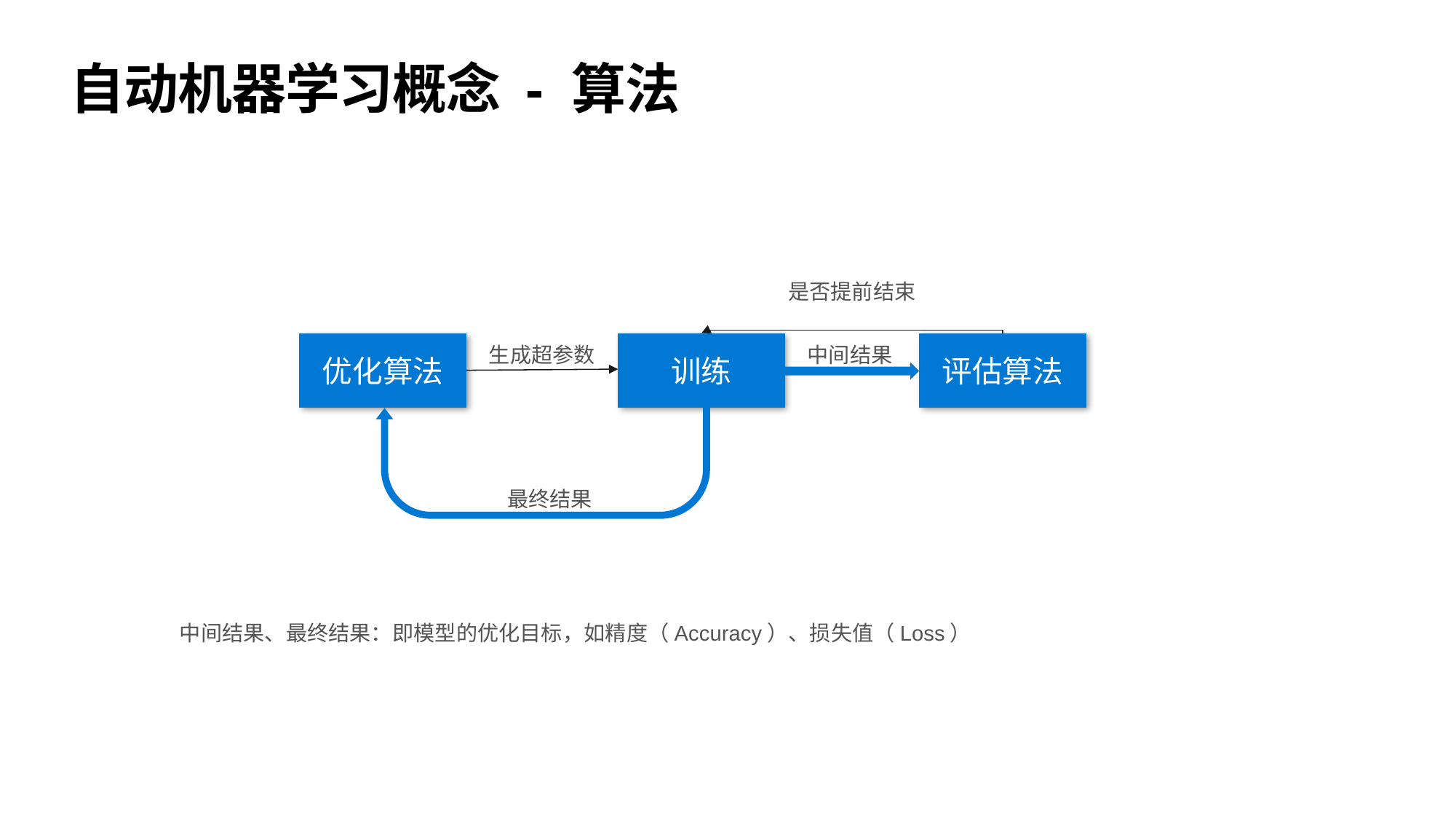

# 自动机器学习概念 - 算法
是否提前结束
优化算法
训练
评估算法
生成超参数
中间结果

最终结果
中间结果、最终结果：即模型的优化目标，如精度（Accuracy）、损失值（Loss）